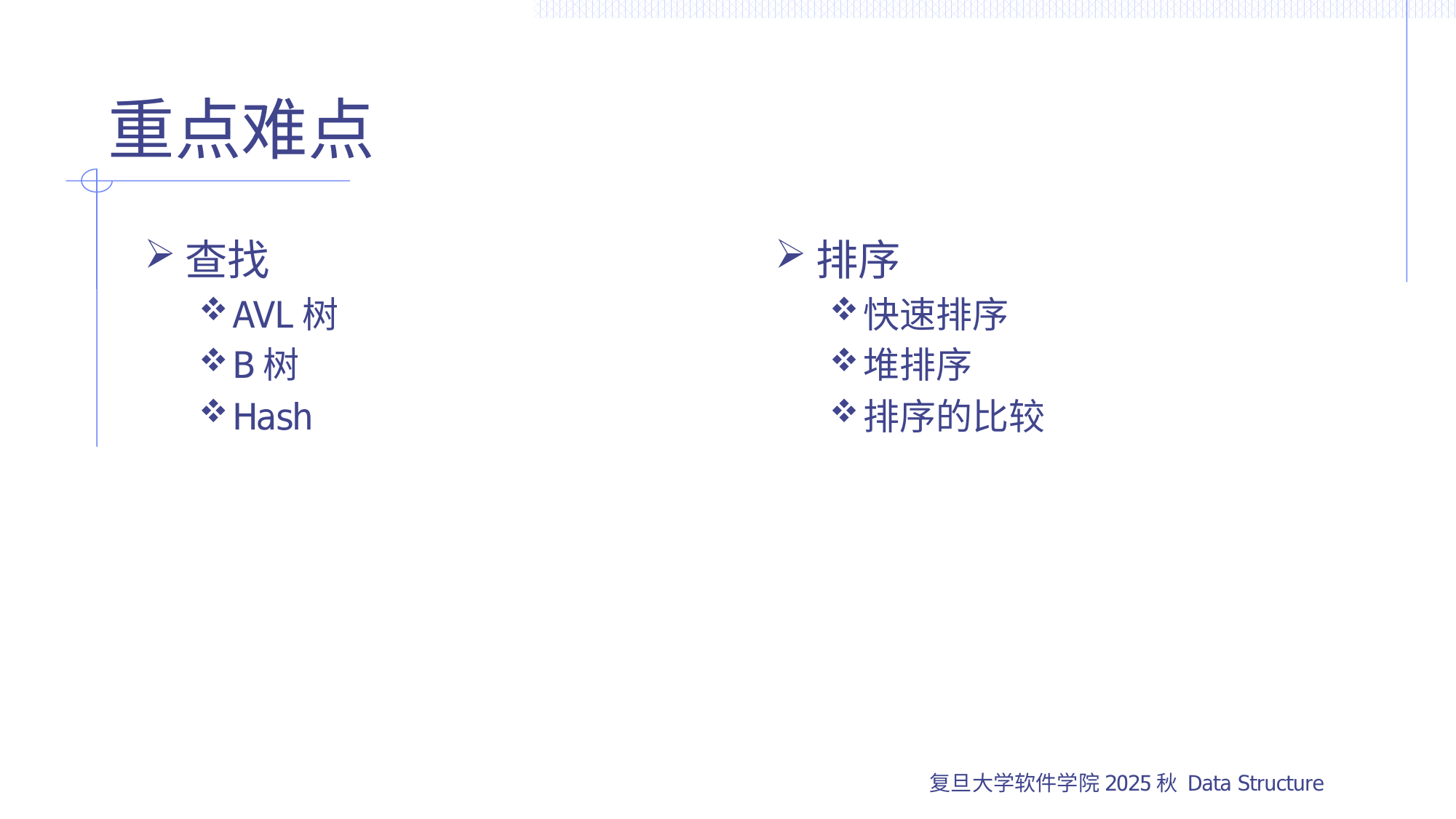

# 重点难点
查找
AVL树
B树
Hash
排序
快速排序
堆排序
排序的比较